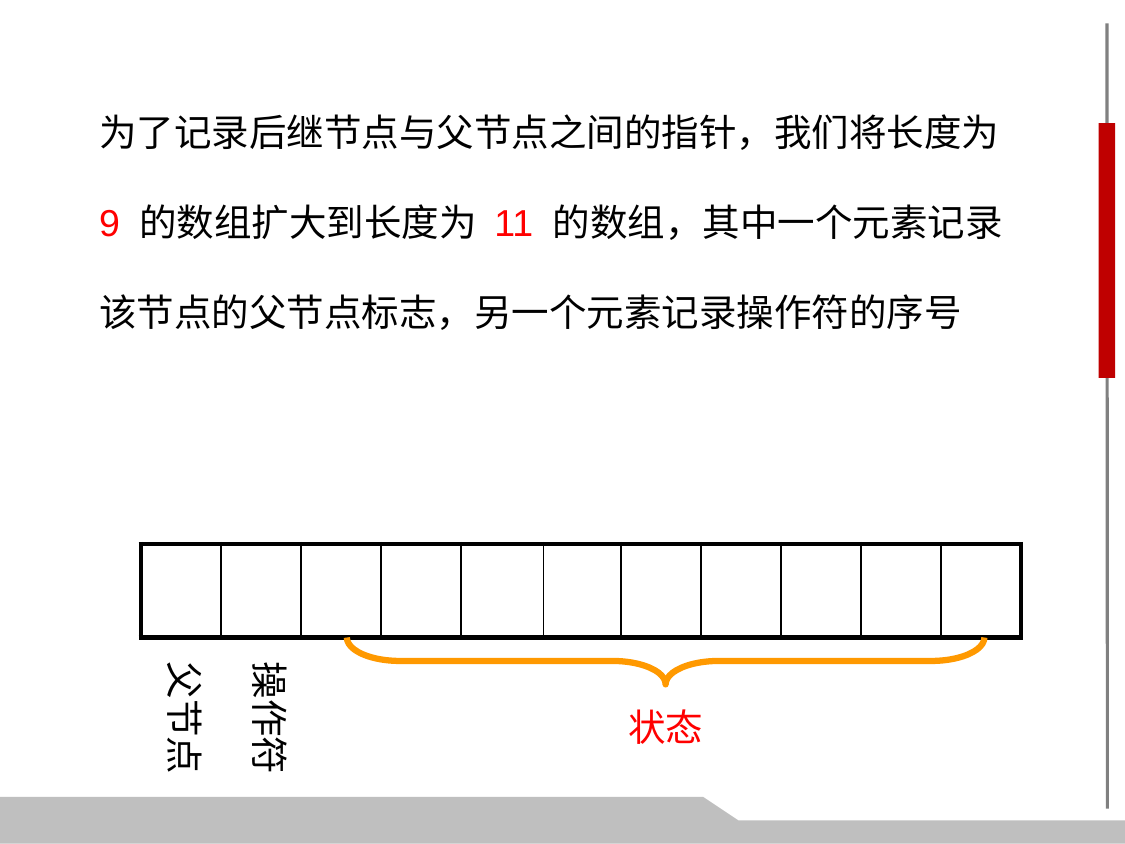

为了记录后继节点与父节点之间的指针，我们将长度为 9 的数组扩大到长度为 11 的数组，其中一个元素记录该节点的父节点标志，另一个元素记录操作符的序号

|  |  |  |  |  |  |  |  |  |  |  |
| --- | --- | --- | --- | --- | --- | --- | --- | --- | --- | --- |
父节点
操作符
状态